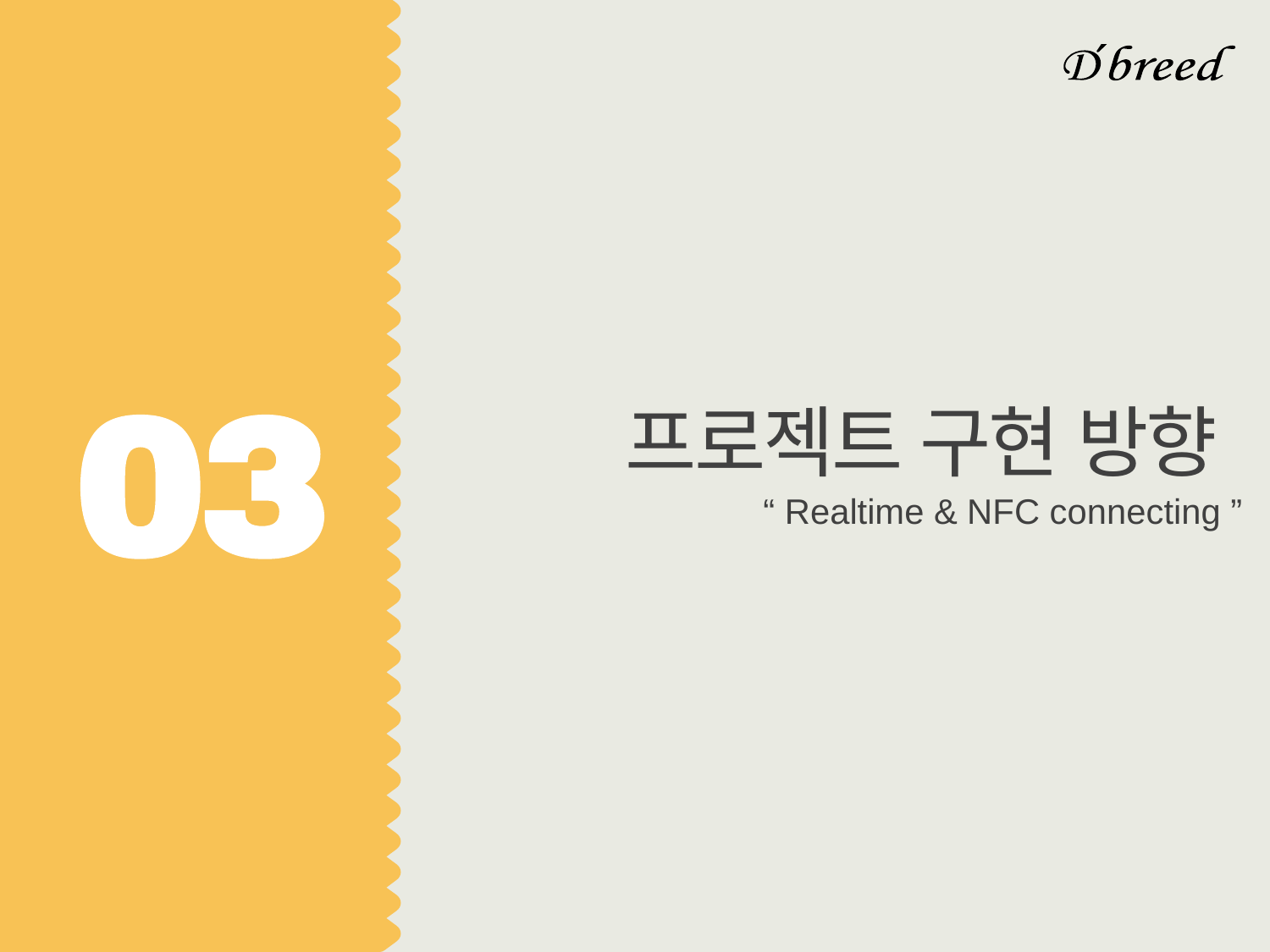

03
프로젝트 구현 방향
“ Realtime & NFC connecting ”